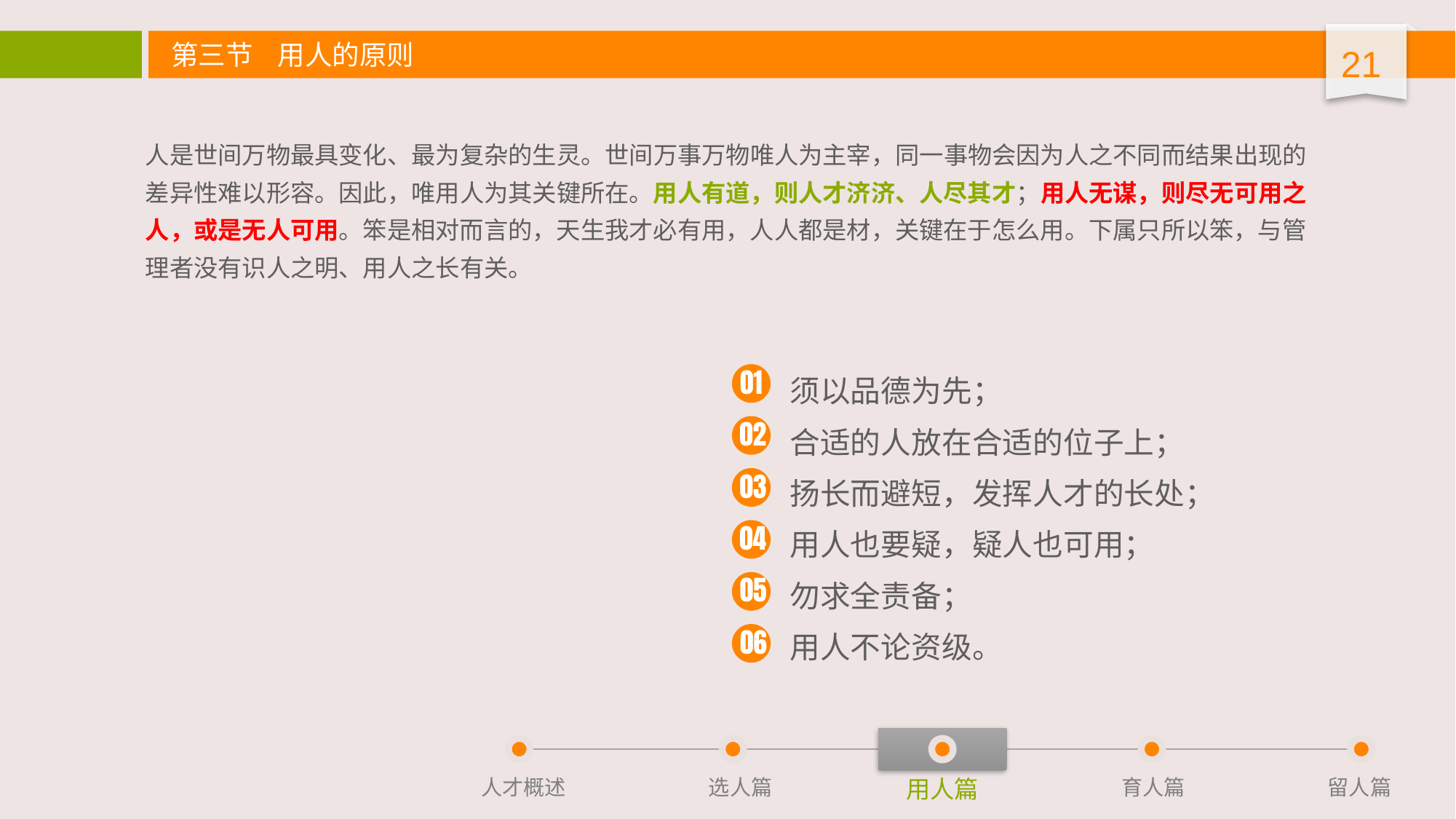

人是世间万物最具变化、最为复杂的生灵。世间万事万物唯人为主宰，同一事物会因为人之不同而结果出现的差异性难以形容。因此，唯用人为其关键所在。用人有道，则人才济济、人尽其才；用人无谋，则尽无可用之人，或是无人可用。笨是相对而言的，天生我才必有用，人人都是材，关键在于怎么用。下属只所以笨，与管理者没有识人之明、用人之长有关。
须以品德为先；
合适的人放在合适的位子上；
扬长而避短，发挥人才的长处；
用人也要疑，疑人也可用；
勿求全责备；
用人不论资级。
01

02

03

04

05

06